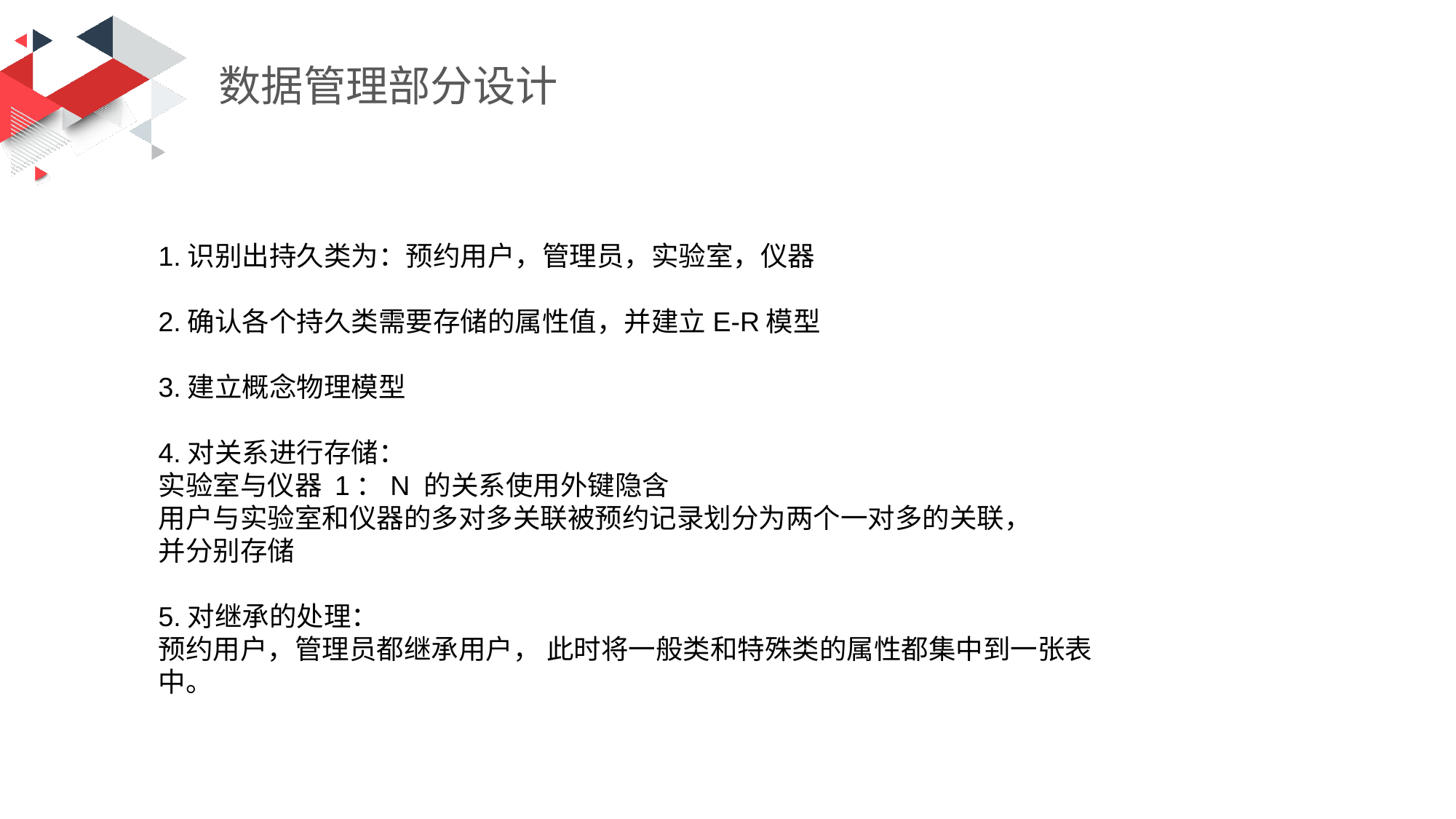

数据管理部分设计
1.识别出持久类为：预约用户，管理员，实验室，仪器

2.确认各个持久类需要存储的属性值，并建立E-R模型

3.建立概念物理模型

4.对关系进行存储：
实验室与仪器 1：N 的关系使用外键隐含
用户与实验室和仪器的多对多关联被预约记录划分为两个一对多的关联，
并分别存储

5.对继承的处理：
预约用户，管理员都继承用户， 此时将一般类和特殊类的属性都集中到一张表中。